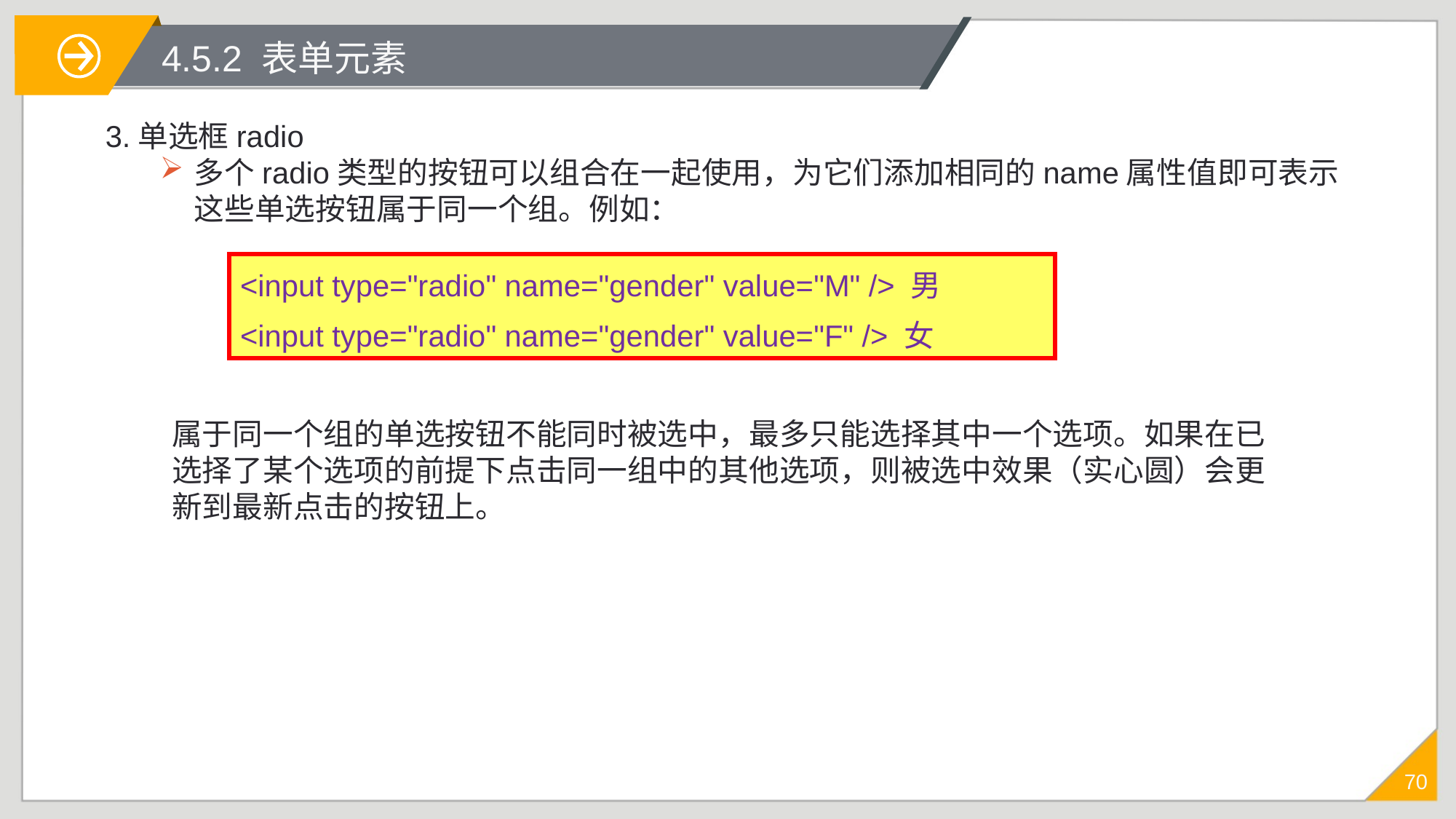

# 4.5.2 表单元素
3.单选框radio
多个radio类型的按钮可以组合在一起使用，为它们添加相同的name属性值即可表示这些单选按钮属于同一个组。例如：

<input type="radio" name="gender" value="M" /> 男
<input type="radio" name="gender" value="F" /> 女
属于同一个组的单选按钮不能同时被选中，最多只能选择其中一个选项。如果在已选择了某个选项的前提下点击同一组中的其他选项，则被选中效果（实心圆）会更新到最新点击的按钮上。